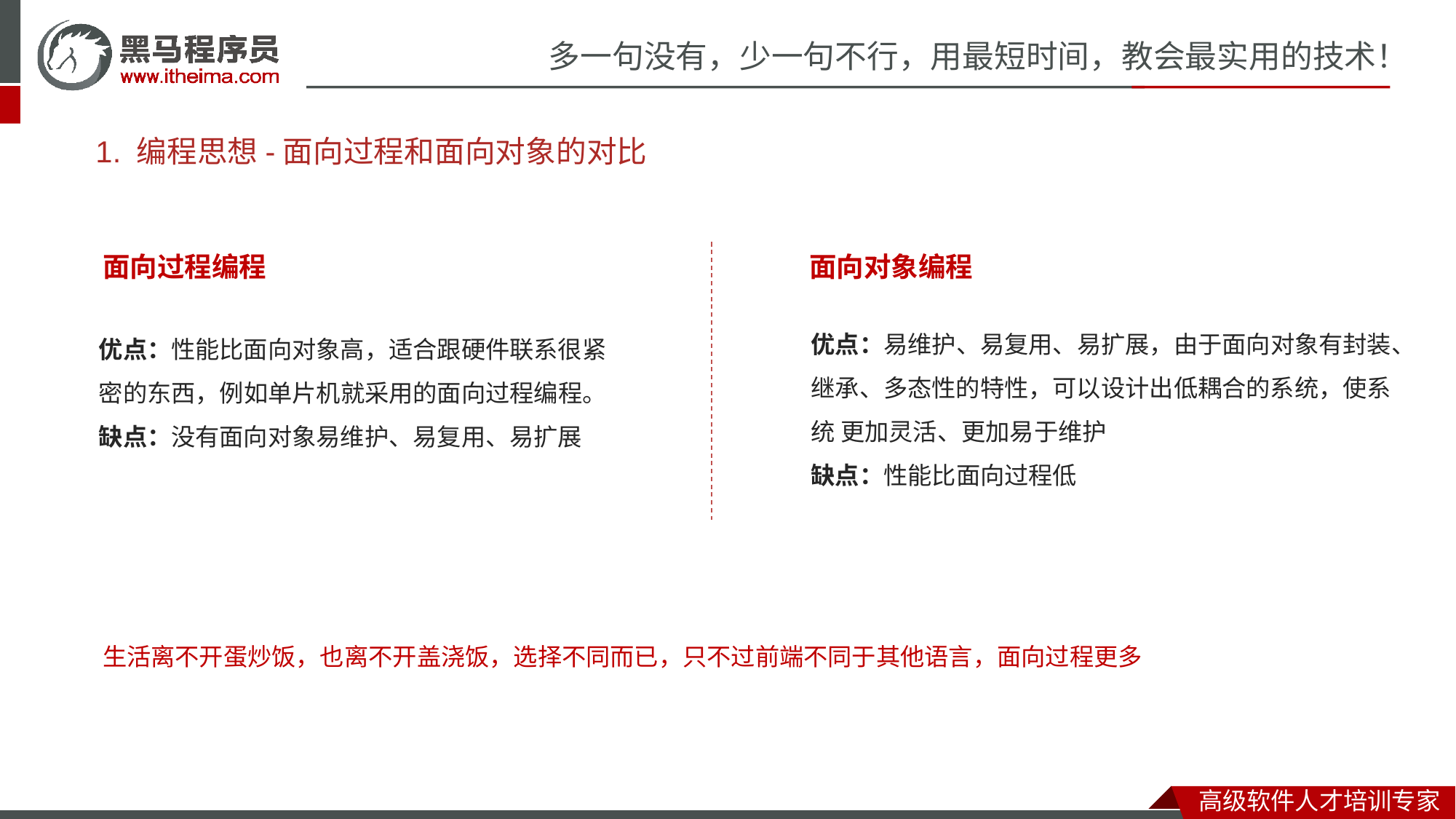

# 1. 编程思想-面向过程和面向对象的对比

面向过程编程
面向对象编程
优点：易维护、易复用、易扩展，由于面向对象有封装、继承、多态性的特性，可以设计出低耦合的系统，使系统 更加灵活、更加易于维护
缺点：性能比面向过程低
优点：性能比面向对象高，适合跟硬件联系很紧密的东西，例如单片机就采用的面向过程编程。
缺点：没有面向对象易维护、易复用、易扩展
生活离不开蛋炒饭，也离不开盖浇饭，选择不同而已，只不过前端不同于其他语言，面向过程更多